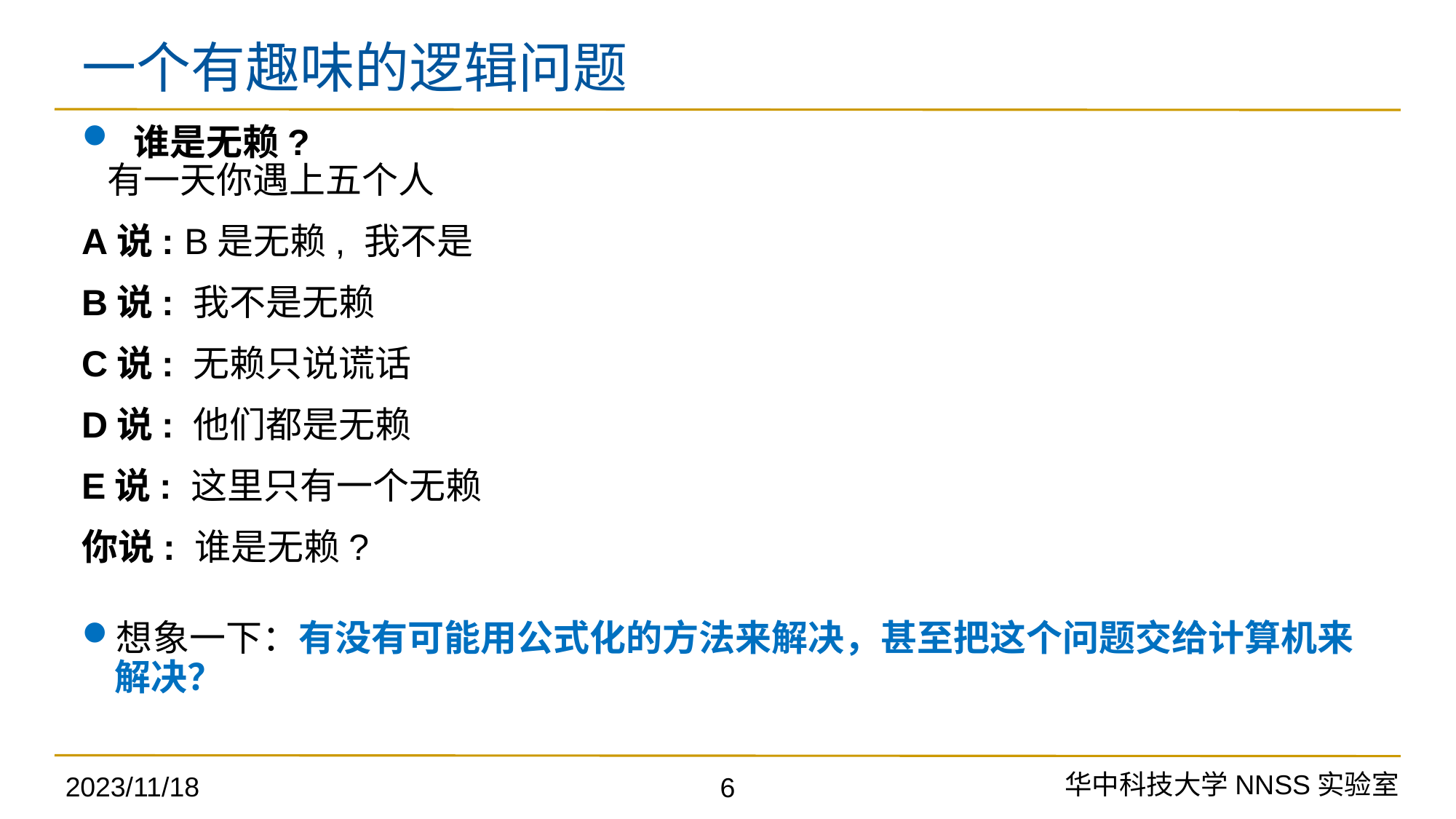

# 一个有趣味的逻辑问题
 谁是无赖?
  有一天你遇上五个人
A说: B是无赖, 我不是
B说: 我不是无赖
C说: 无赖只说谎话
D说: 他们都是无赖
E说: 这里只有一个无赖
你说: 谁是无赖?

想象一下：有没有可能用公式化的方法来解决，甚至把这个问题交给计算机来解决？
华中科技大学NNSS实验室
2023/11/18
6